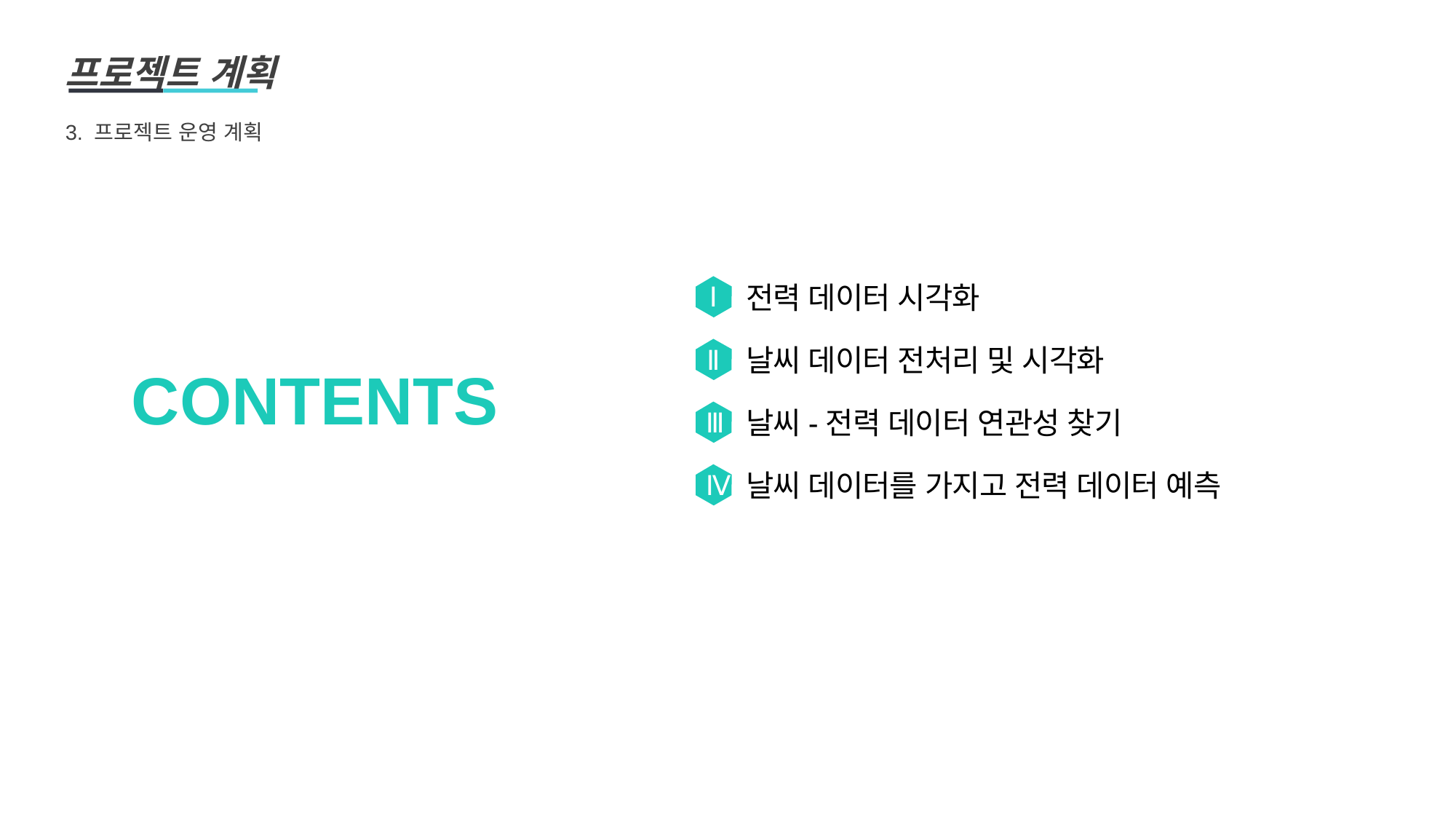

프로젝트 계획
3. 프로젝트 운영 계획

전력 데이터 시각화
Ⅰ
날씨 데이터 전처리 및 시각화
Ⅱ
CONTENTS
날씨-전력 데이터 연관성 찾기
Ⅲ
날씨 데이터를 가지고 전력 데이터 예측
Ⅳ